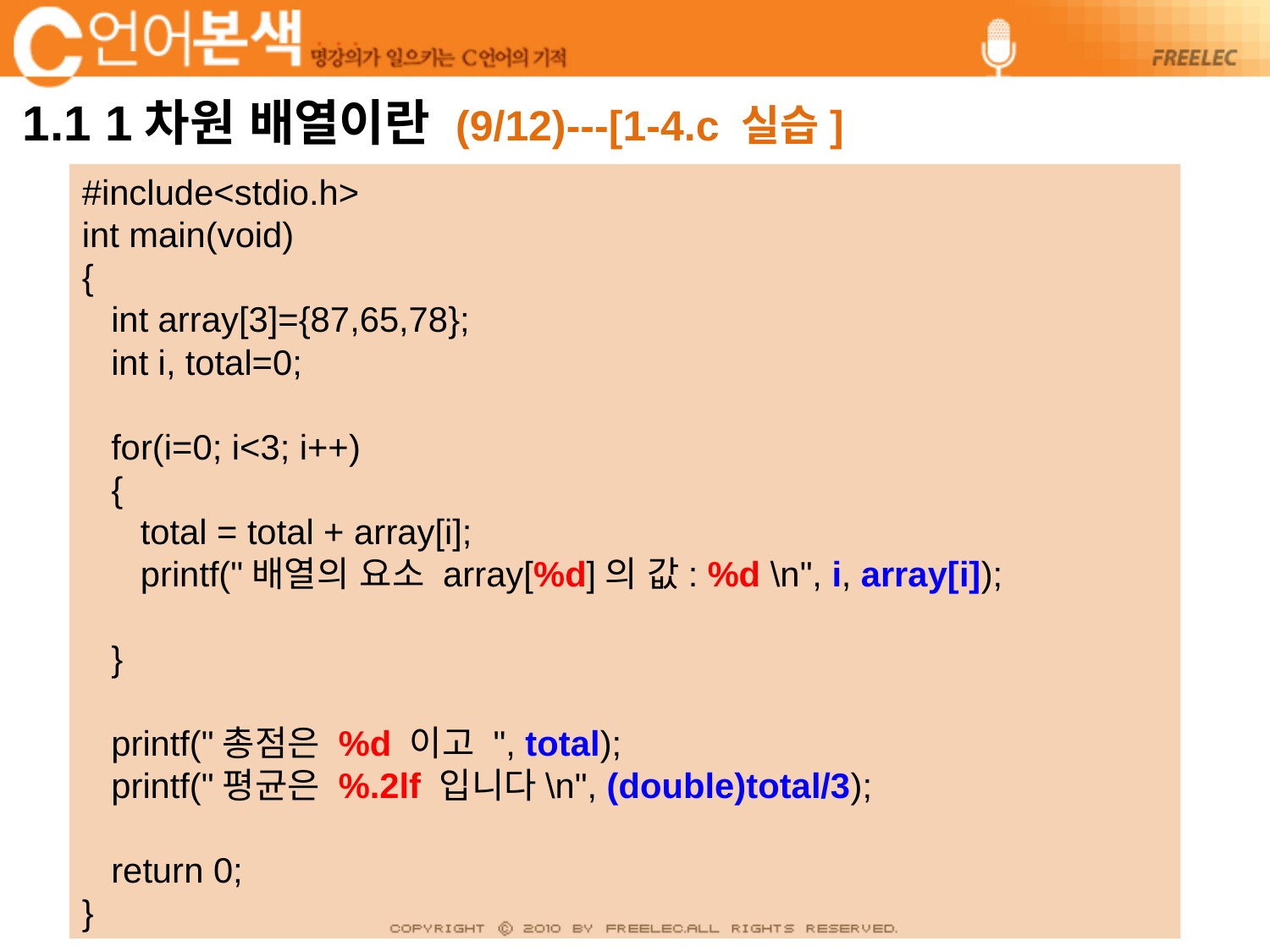

# 1.1 1차원 배열이란 (9/12)---[1-4.c 실습]

#include<stdio.h>
int main(void)
{
   int array[3]={87,65,78};
   int i, total=0;

   for(i=0; i<3; i++)
   {
      total = total + array[i];
      printf("배열의 요소 array[%d]의 값: %d \n", i, array[i]);

   }

   printf("총점은 %d 이고 ", total);
   printf("평균은 %.2lf 입니다\n", (double)total/3);

   return 0;
}